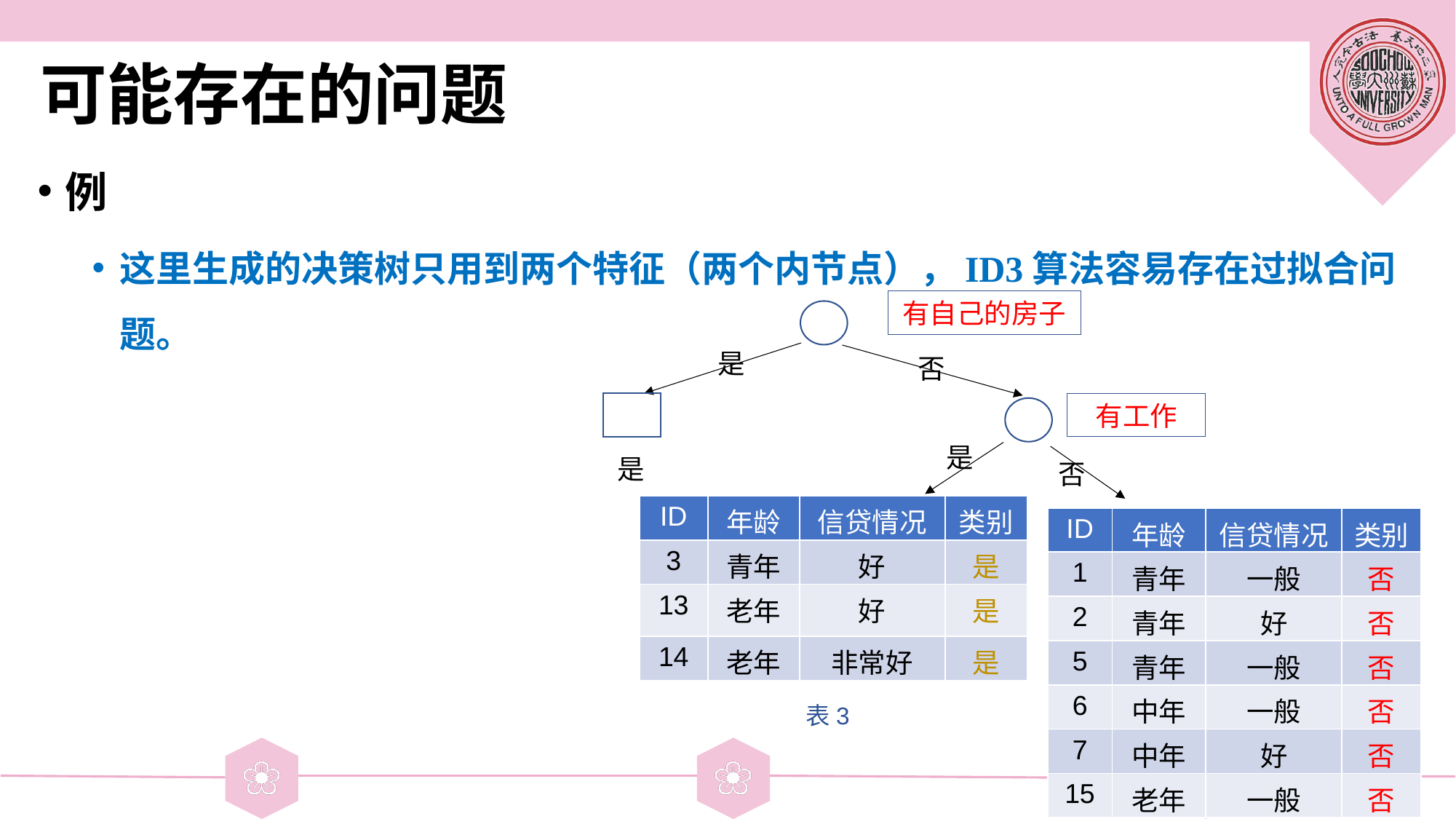

# 可能存在的问题
例
这里生成的决策树只用到两个特征（两个内节点），ID3算法容易存在过拟合问题。
有自己的房子

是
否

有工作

是
是
否
| ID | 年龄 | 信贷情况 | 类别 |
| --- | --- | --- | --- |
| 3 | 青年 | 好 | 是 |
| 13 | 老年 | 好 | 是 |
| 14 | 老年 | 非常好 | 是 |
| ID | 年龄 | 信贷情况 | 类别 |
| --- | --- | --- | --- |
| 1 | 青年 | 一般 | 否 |
| 2 | 青年 | 好 | 否 |
| 5 | 青年 | 一般 | 否 |
| 6 | 中年 | 一般 | 否 |
| 7 | 中年 | 好 | 否 |
| 15 | 老年 | 一般 | 否 |
表3
表4